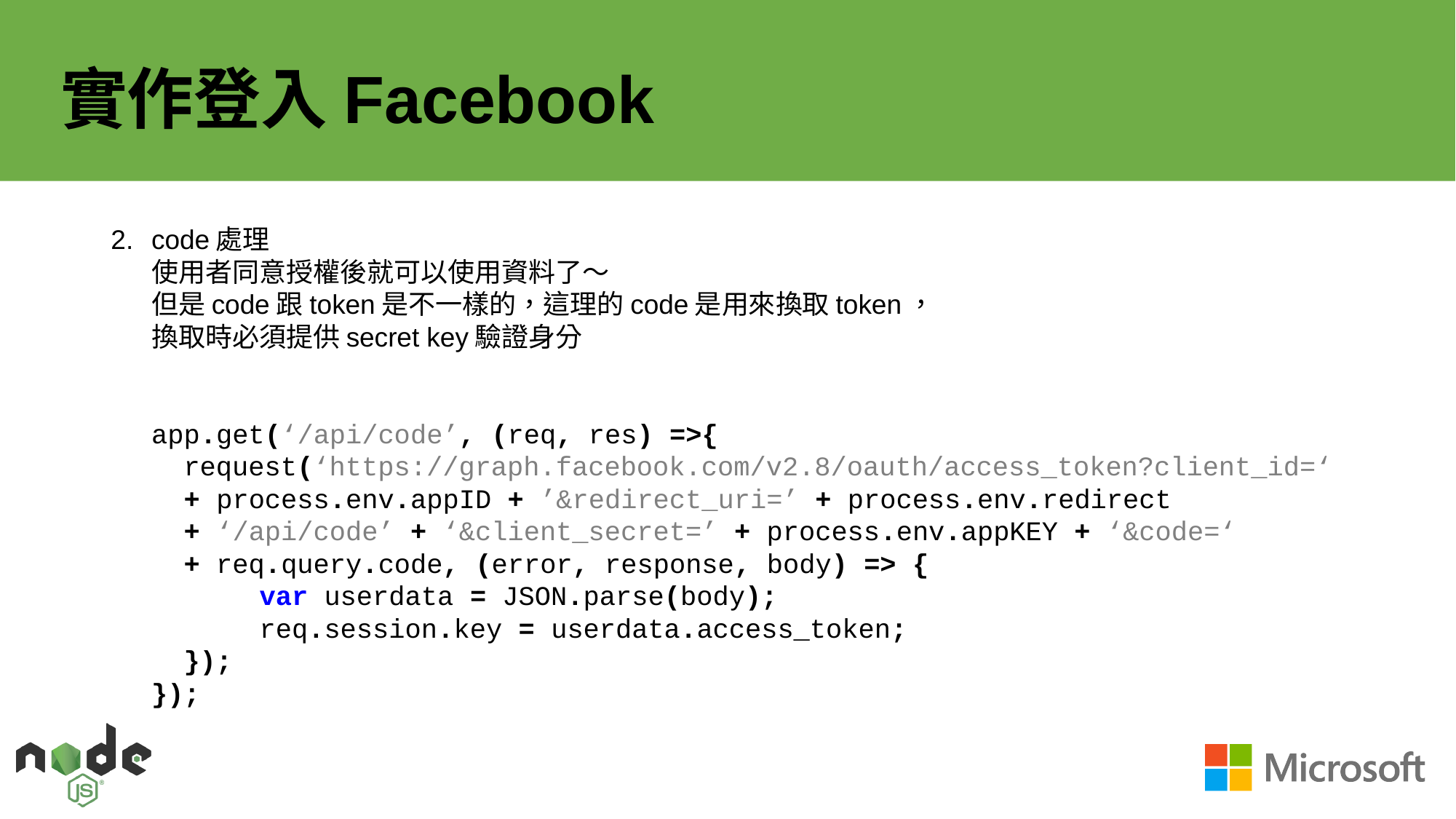

# 實作登入Facebook
code處理
使用者同意授權後就可以使用資料了～
但是code跟token是不一樣的，這理的code是用來換取token，
換取時必須提供secret key驗證身分
app.get(‘/api/code’, (req, res) =>{
  request(‘https://graph.facebook.com/v2.8/oauth/access_token?client_id=‘
  + process.env.appID + ’&redirect_uri=’ + process.env.redirect
  + ‘/api/code’ + ‘&client_secret=’ + process.env.appKEY + ‘&code=‘
  + req.query.code, (error, response, body) => {
  	var userdata = JSON.parse(body);
  	req.session.key = userdata.access_token;
  });
});